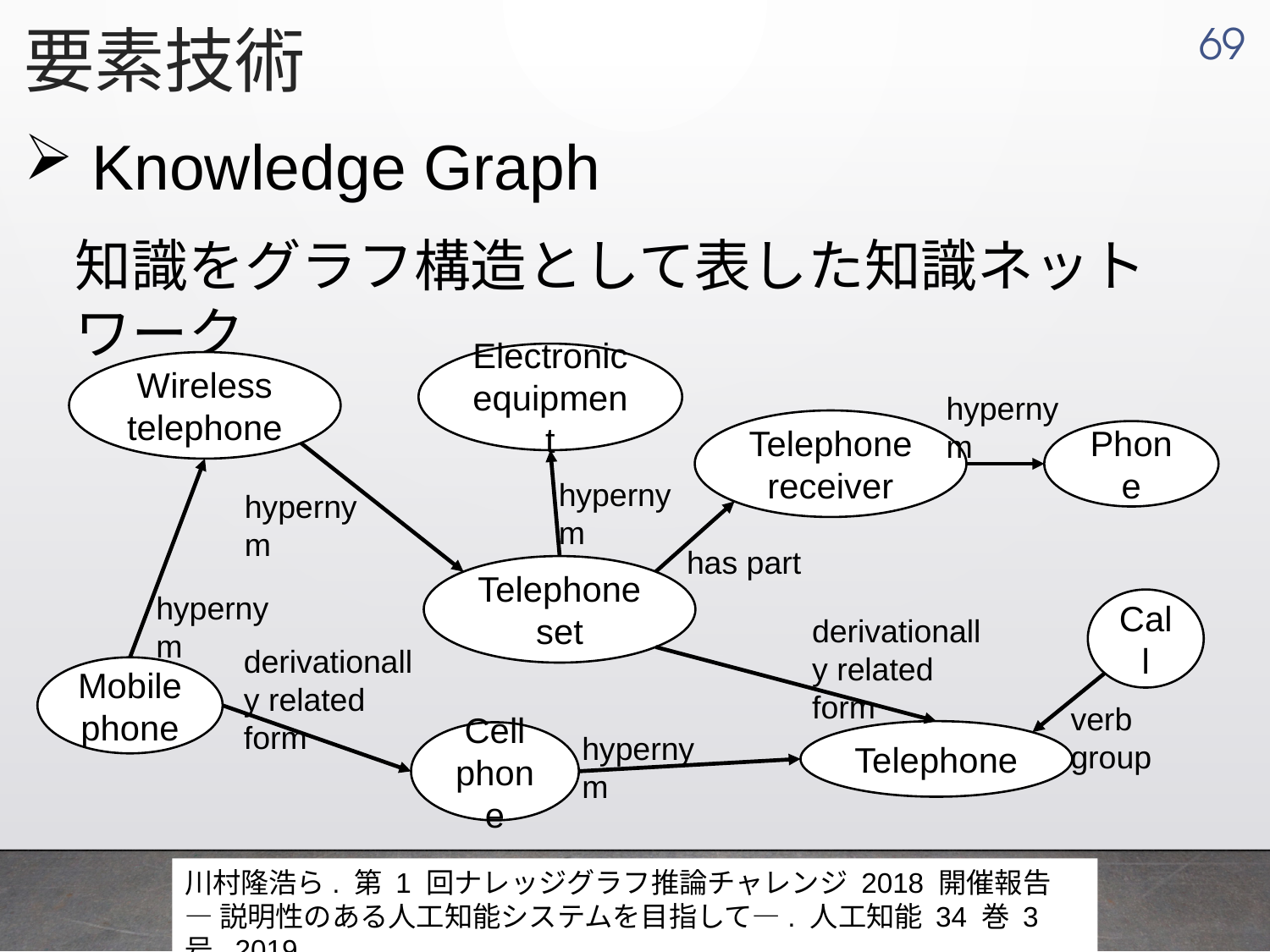

要素技術
69
 Knowledge Graph
知識をグラフ構造として表した知識ネットワーク
Electronic equipment
Wireless telephone
hypernym
Telephone receiver
Phone
hypernym
hypernym
has part
Telephone set
hypernym
Call
derivationally related form
derivationally related form
Mobile phone
verb group
Telephone
Cell phone
hypernym
川村隆浩ら. 第 1 回ナレッジグラフ推論チャレンジ 2018 開催報告
―説明性のある人工知能システムを目指して―. 人工知能 34 巻 3 号, 2019.